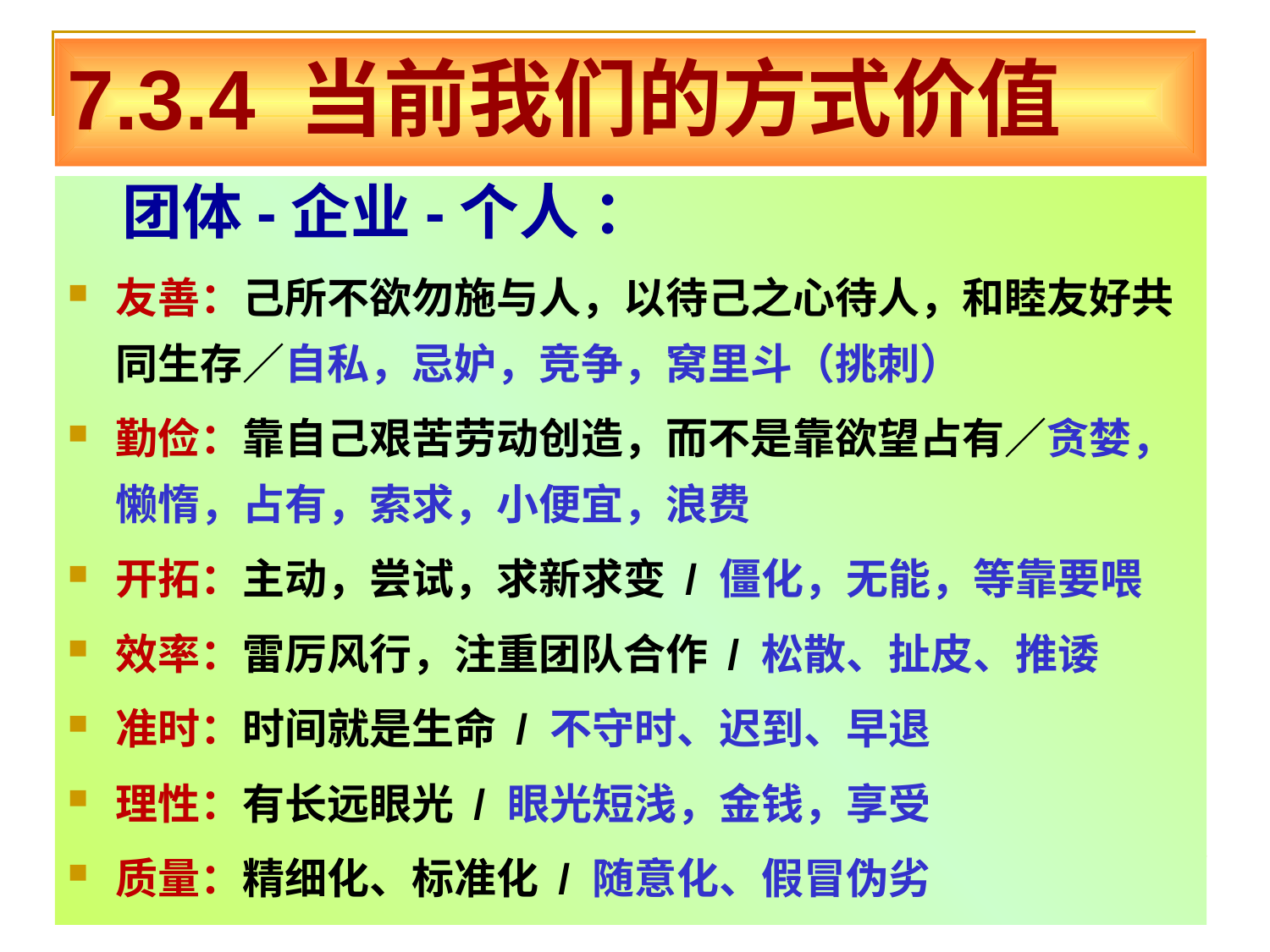

# 7.3.4 当前我们的方式价值
   团体-企业-个人 ：
友善：己所不欲勿施与人，以待己之心待人，和睦友好共同生存／自私，忌妒，竞争，窝里斗（挑刺）
勤俭：靠自己艰苦劳动创造，而不是靠欲望占有／贪婪，懒惰，占有，索求，小便宜，浪费
开拓：主动，尝试，求新求变 / 僵化，无能，等靠要喂
效率：雷厉风行，注重团队合作 / 松散、扯皮、推诿
准时：时间就是生命 / 不守时、迟到、早退
理性：有长远眼光 / 眼光短浅，金钱，享受
质量：精细化、标准化 / 随意化、假冒伪劣
26